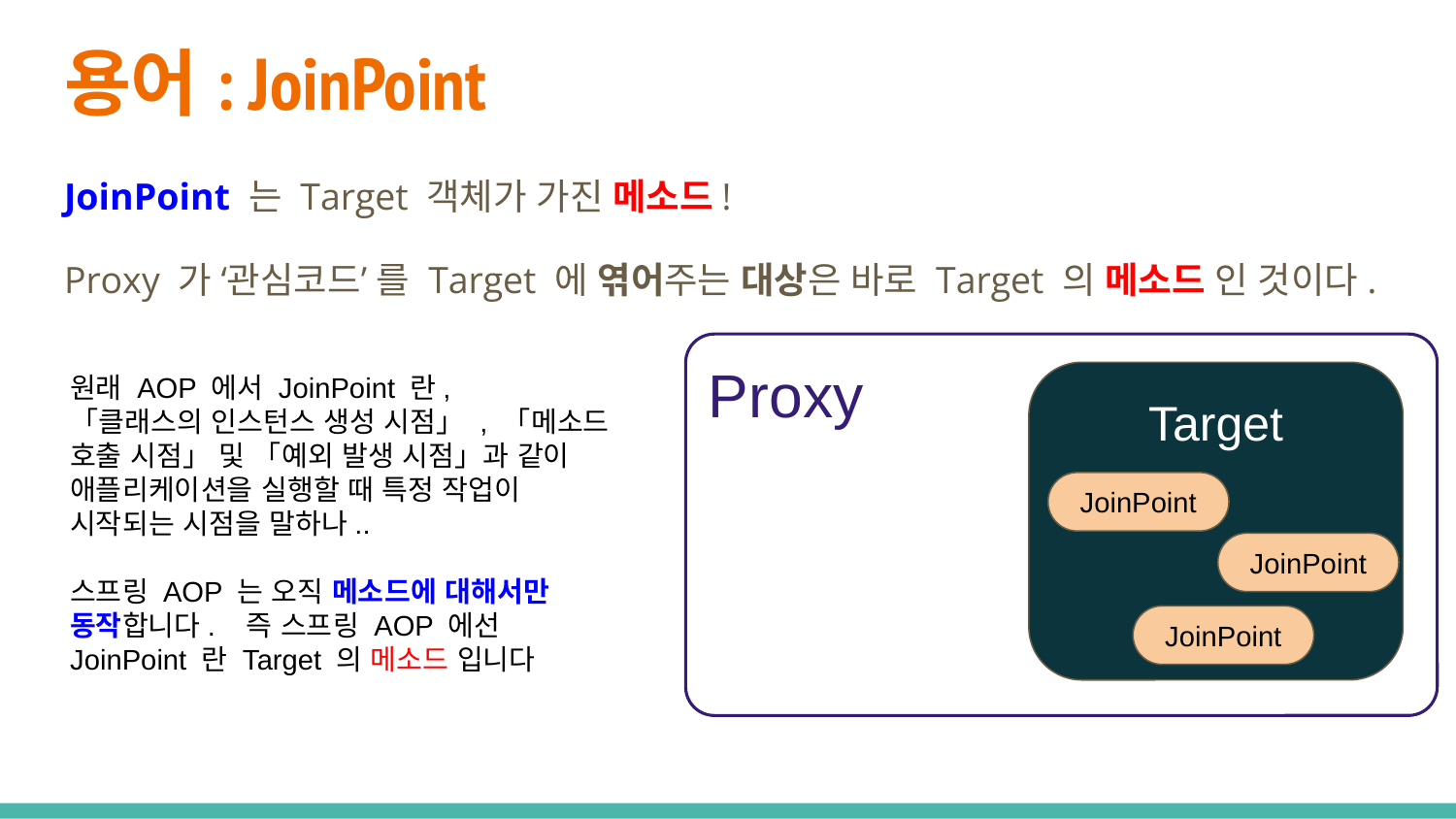

# 용어: JoinPoint
JoinPoint 는 Target 객체가 가진 메소드!
Proxy 가 ‘관심코드’ 를 Target 에 엮어주는 대상은 바로 Target 의 메소드 인 것이다.

Proxy
원래 AOP 에서 JoinPoint 란,
「클래스의 인스턴스 생성 시점」 , 「메소드 호출 시점」 및 「예외 발생 시점」과 같이 애플리케이션을 실행할 때 특정 작업이 시작되는 시점을 말하나..
스프링 AOP 는 오직 메소드에 대해서만 동작합니다.   즉 스프링 AOP 에선 JoinPoint 란 Target 의 메소드 입니다
Target
JoinPoint
JoinPoint
JoinPoint